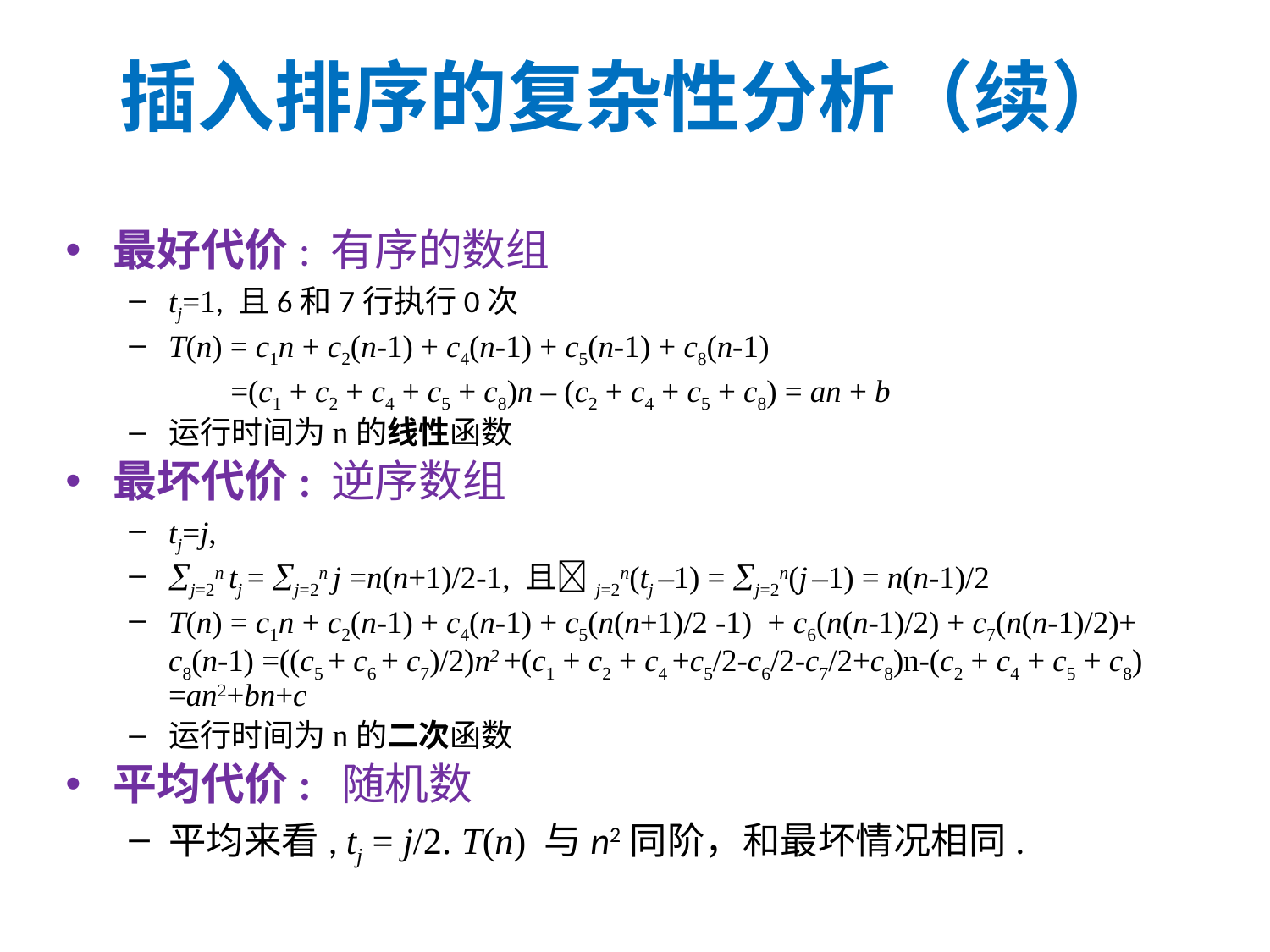

# 插入排序的复杂性分析（续）
最好代价: 有序的数组
tj=1, 且6和7行执行0次
T(n) = c1n + c2(n-1) + c4(n-1) + c5(n-1) + c8(n-1)
             =(c1 + c2 + c4 + c5 + c8)n – (c2 + c4 + c5 + c8) = an + b
运行时间为n的线性函数
最坏代价: 逆序数组
tj=j,
∑j=2n tj = ∑j=2n j =n(n+1)/2-1, 且∑j=2n(tj –1) = ∑j=2n(j –1) = n(n-1)/2
T(n) = c1n + c2(n-1) + c4(n-1) + c5(n(n+1)/2 -1)  + c6(n(n-1)/2) + c7(n(n-1)/2)+ c8(n-1) =((c5 + c6 + c7)/2)n2 +(c1 + c2 + c4 +c5/2-c6/2-c7/2+c8)n-(c2 + c4 + c5 + c8) =an2+bn+c
运行时间为n的二次函数
平均代价:  随机数
平均来看, tj = j/2. T(n) 与n2同阶，和最坏情况相同.